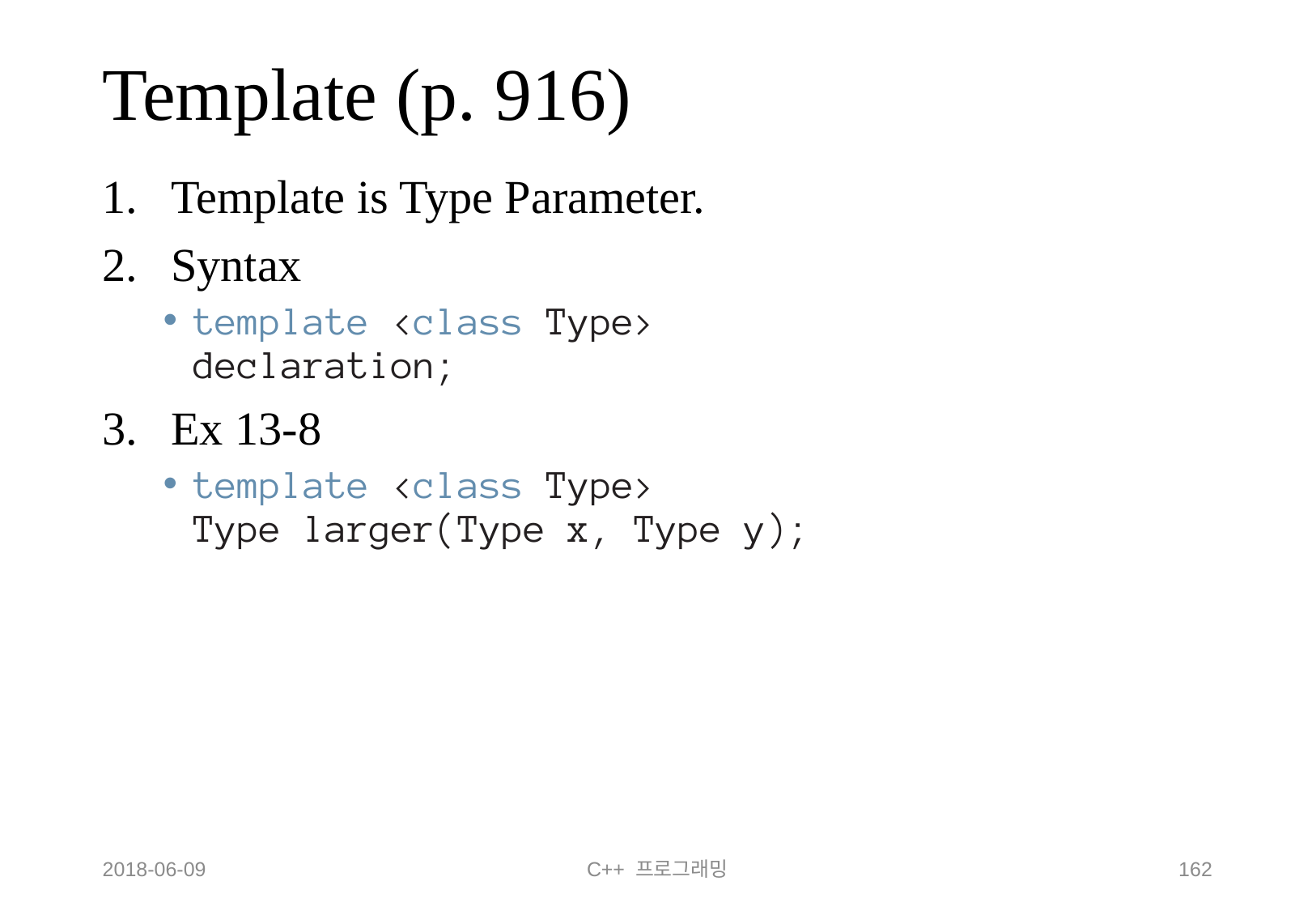

# Template (p. 916)
Template is Type Parameter.
Syntax
template <class Type>
declaration;
Ex 13-8
template <class Type>
Type larger(Type x, Type y);

2018-06-09
C++ 프로그래밍
162